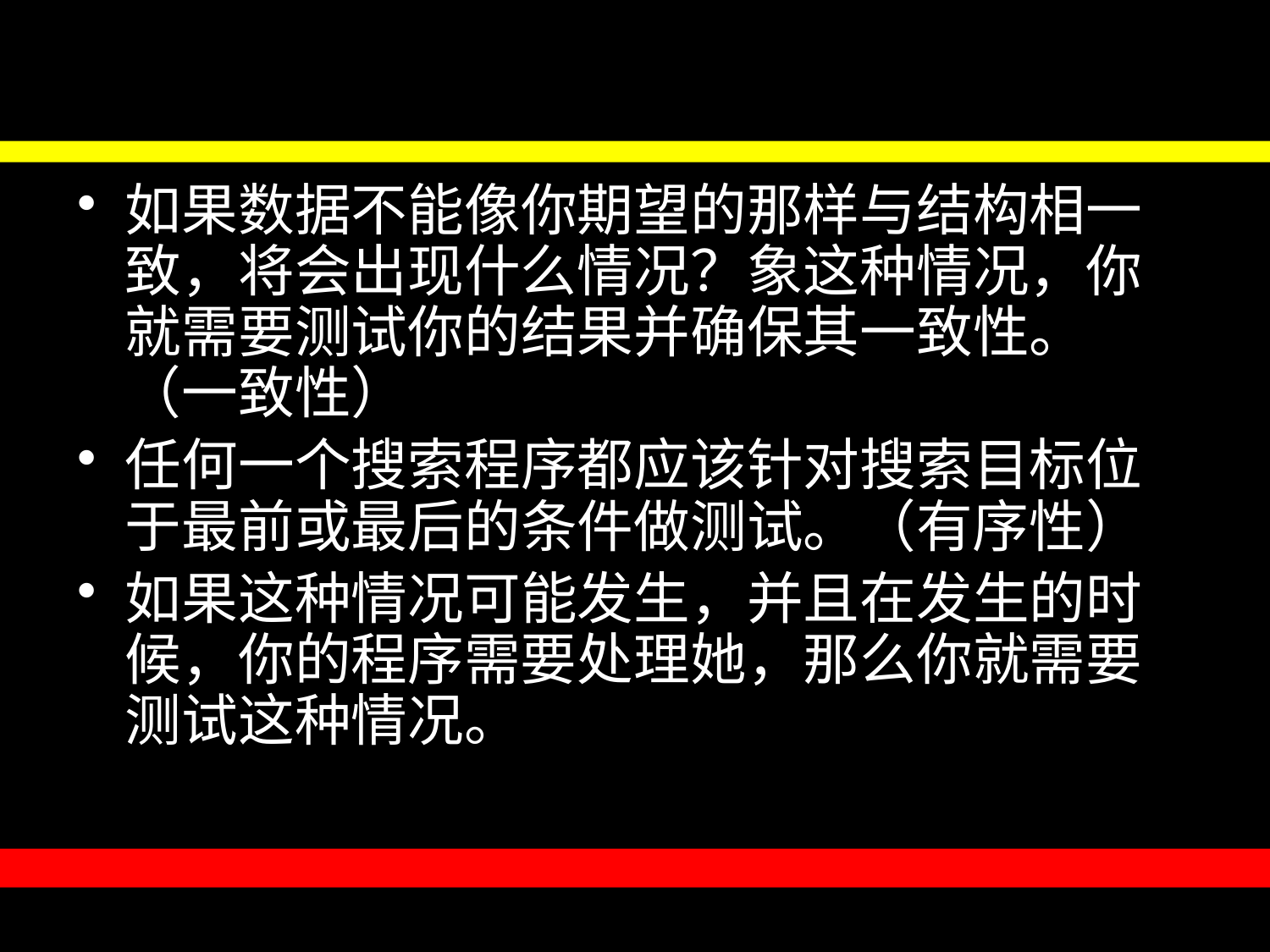

# 区间性
如果数据不能像你期望的那样与结构相一致，将会出现什么情况？象这种情况，你就需要测试你的结果并确保其一致性。（一致性）
任何一个搜索程序都应该针对搜索目标位于最前或最后的条件做测试。（有序性）
如果这种情况可能发生，并且在发生的时候，你的程序需要处理她，那么你就需要测试这种情况。